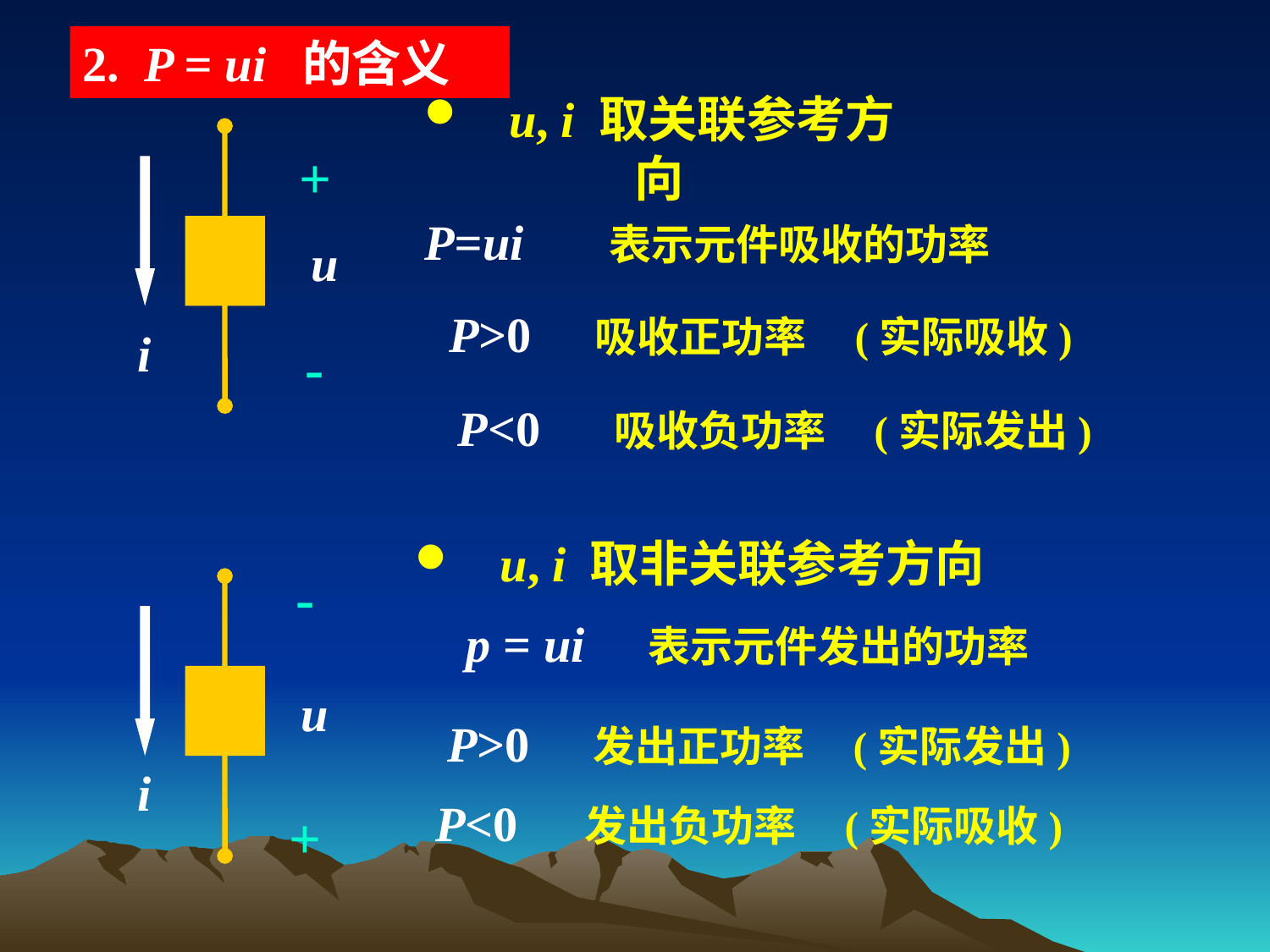

2.  P = ui  的含义
    u, i 取关联参考方向

+

u
i
-
P=ui      表示元件吸收的功率
P>0     吸收正功率    (实际吸收)
P<0     吸收负功率    (实际发出)
    u, i 取非关联参考方向
-

u
i
+
p = ui     表示元件发出的功率
P>0     发出正功率    (实际发出)
P<0     发出负功率    (实际吸收)